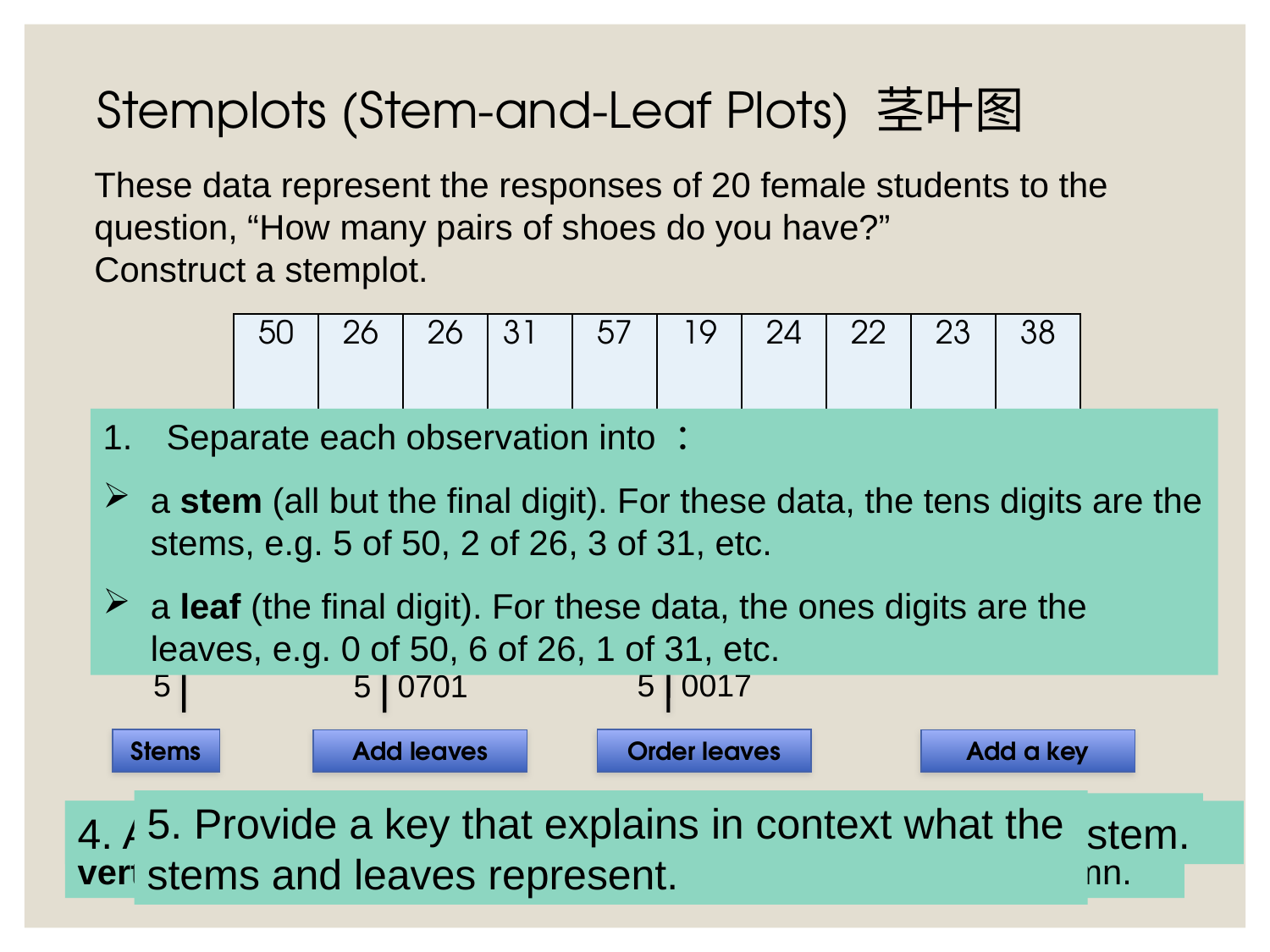

Stemplots (Stem-and-Leaf Plots) 茎叶图

These data represent the responses of 20 female students to the question, “How many pairs of shoes do you have?”
Construct a stemplot.
| 50 | 26 | 26 | 31 | 57 | 19 | 24 | 22 | 23 | 38 |
| --- | --- | --- | --- | --- | --- | --- | --- | --- | --- |
| 13 | 50 | 13 | 34 | 23 | 30 | 49 | 13 | 15 | 51 |
Separate each observation into ：
a stem (all but the final digit). For these data, the tens digits are the stems, e.g. 5 of 50, 2 of 26, 3 of 31, etc.
a leaf (the final digit). For these data, the ones digits are the leaves, e.g. 0 of 50, 6 of 26, 1 of 31, etc.
1
2
3
4
5
Stems
1   33359
2   233466
3   0148
4   9
5   0017
Order leaves
1   93335
2   664233
3   1840
4   9
5   0701
Add leaves
Key: 4|9 represents a    student who reported having 49 pairs of shoes.
Add a key
5. Provide a key that explains in context what the stems and leaves represent.
3. Write each leaf in the row to the right of its stem.
4. Arrange the leaves in increasing order out from the stem.
2. Write all possible stems from the smallest to the largest in a vertical column and draw a vertical line to the right of the column.